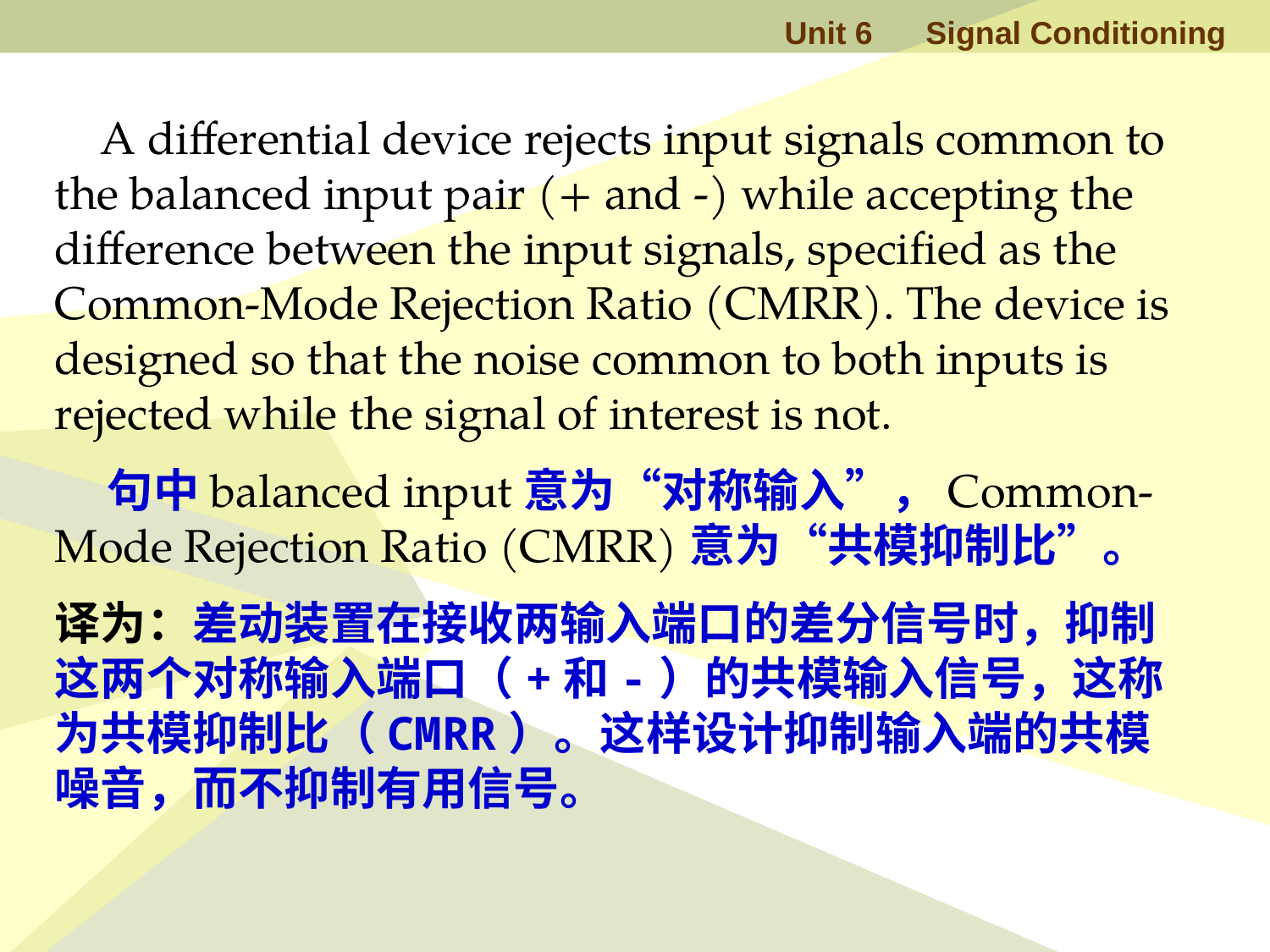

A differential device rejects input signals common to the balanced input pair (+ and -) while accepting the difference between the input signals, specified as the Common-Mode Rejection Ratio (CMRR). The device is designed so that the noise common to both inputs is rejected while the signal of interest is not.
    句中balanced input意为“对称输入”，Common-Mode Rejection Ratio (CMRR)意为“共模抑制比”。
译为：差动装置在接收两输入端口的差分信号时，抑制这两个对称输入端口（+和-）的共模输入信号，这称为共模抑制比（CMRR）。这样设计抑制输入端的共模噪音，而不抑制有用信号。